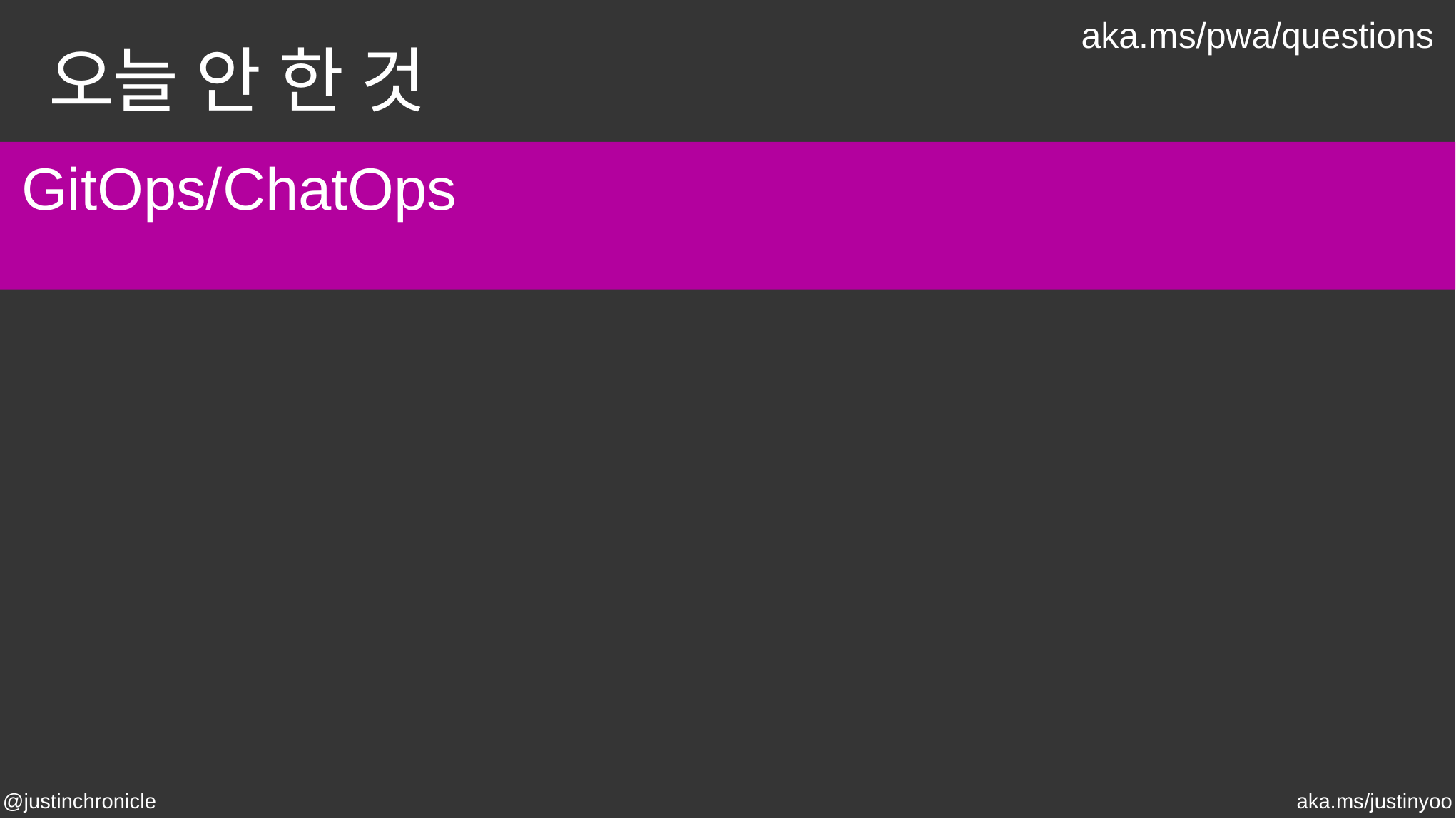

aka.ms/pwa/questions
# 오늘 안 한 것
GitOps/ChatOps